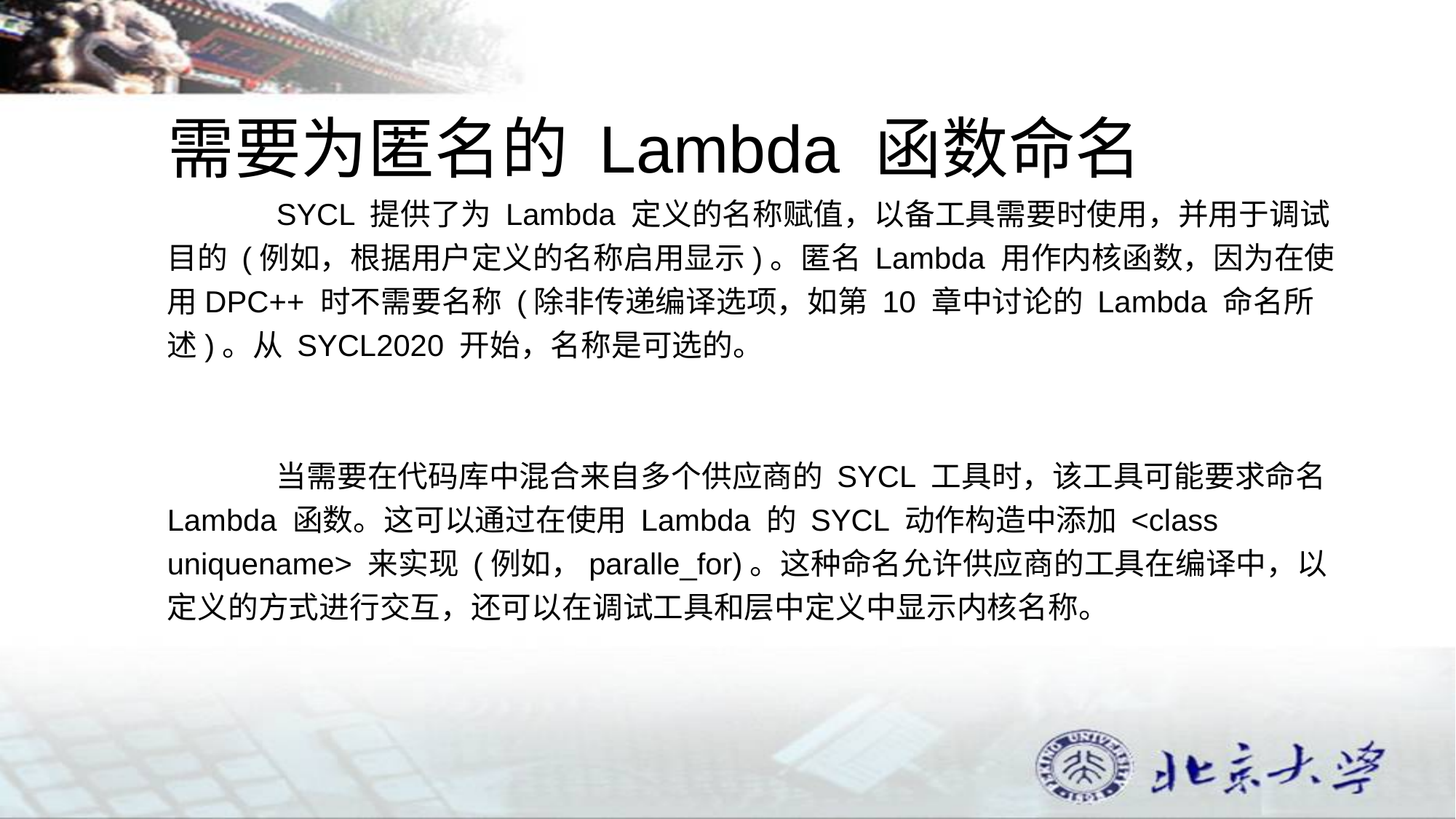

需要为匿名的 Lambda 函数命名
	SYCL 提供了为 Lambda 定义的名称赋值，以备工具需要时使用，并用于调试目的 (例如，根据用户定义的名称启用显示)。匿名 Lambda 用作内核函数，因为在使用DPC++ 时不需要名称 (除非传递编译选项，如第 10 章中讨论的 Lambda 命名所述)。从 SYCL2020 开始，名称是可选的。

	当需要在代码库中混合来自多个供应商的 SYCL 工具时，该工具可能要求命名 Lambda 函数。这可以通过在使用 Lambda 的 SYCL 动作构造中添加 <class uniquename> 来实现 (例如，paralle_for)。这种命名允许供应商的工具在编译中，以定义的方式进行交互，还可以在调试工具和层中定义中显示内核名称。